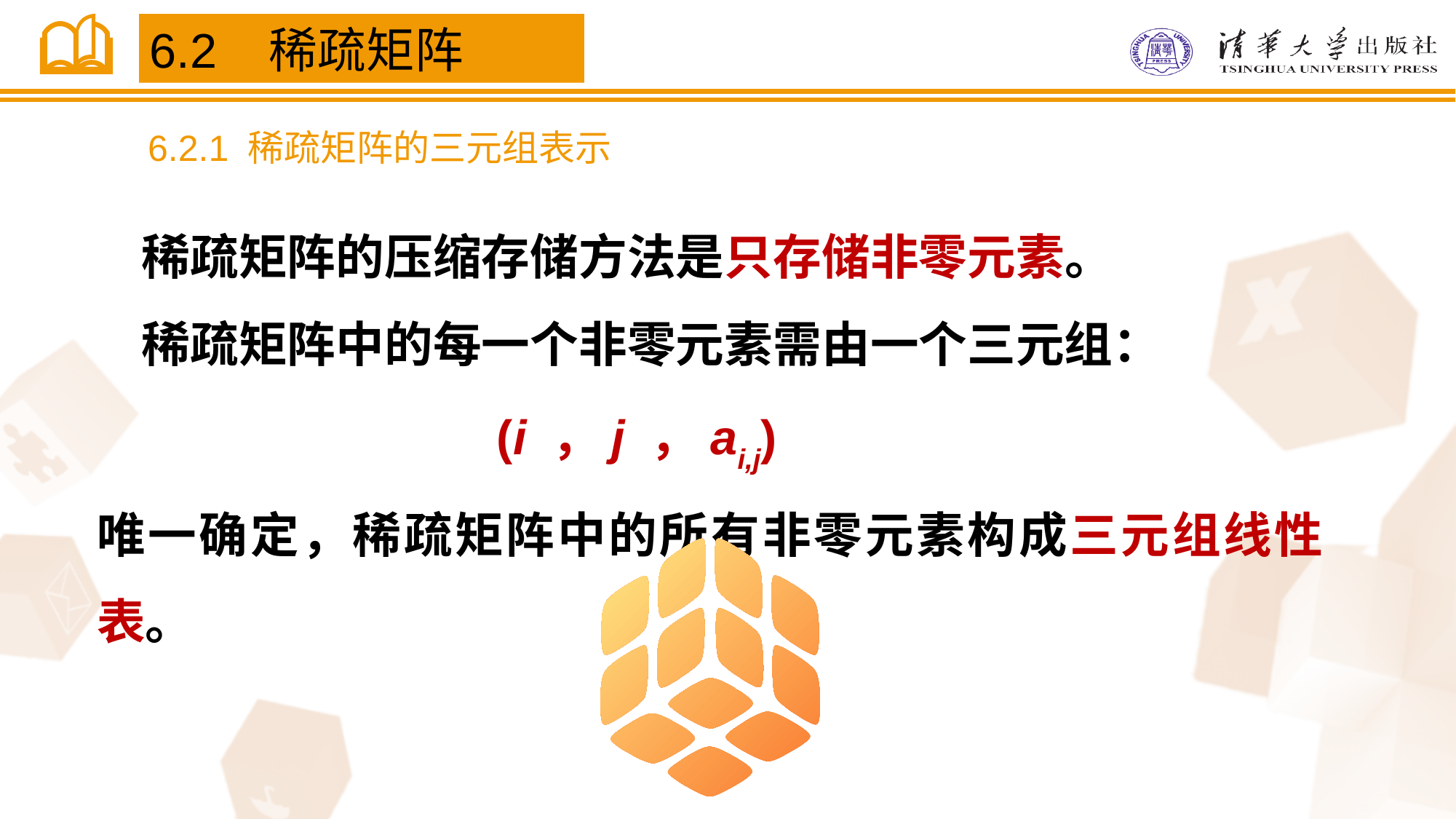

6.2   稀疏矩阵
6.2.1 稀疏矩阵的三元组表示
   稀疏矩阵的压缩存储方法是只存储非零元素。
   稀疏矩阵中的每一个非零元素需由一个三元组：
　　　　　　　　(i ，j ，ai,j)
唯一确定，稀疏矩阵中的所有非零元素构成三元组线性表。